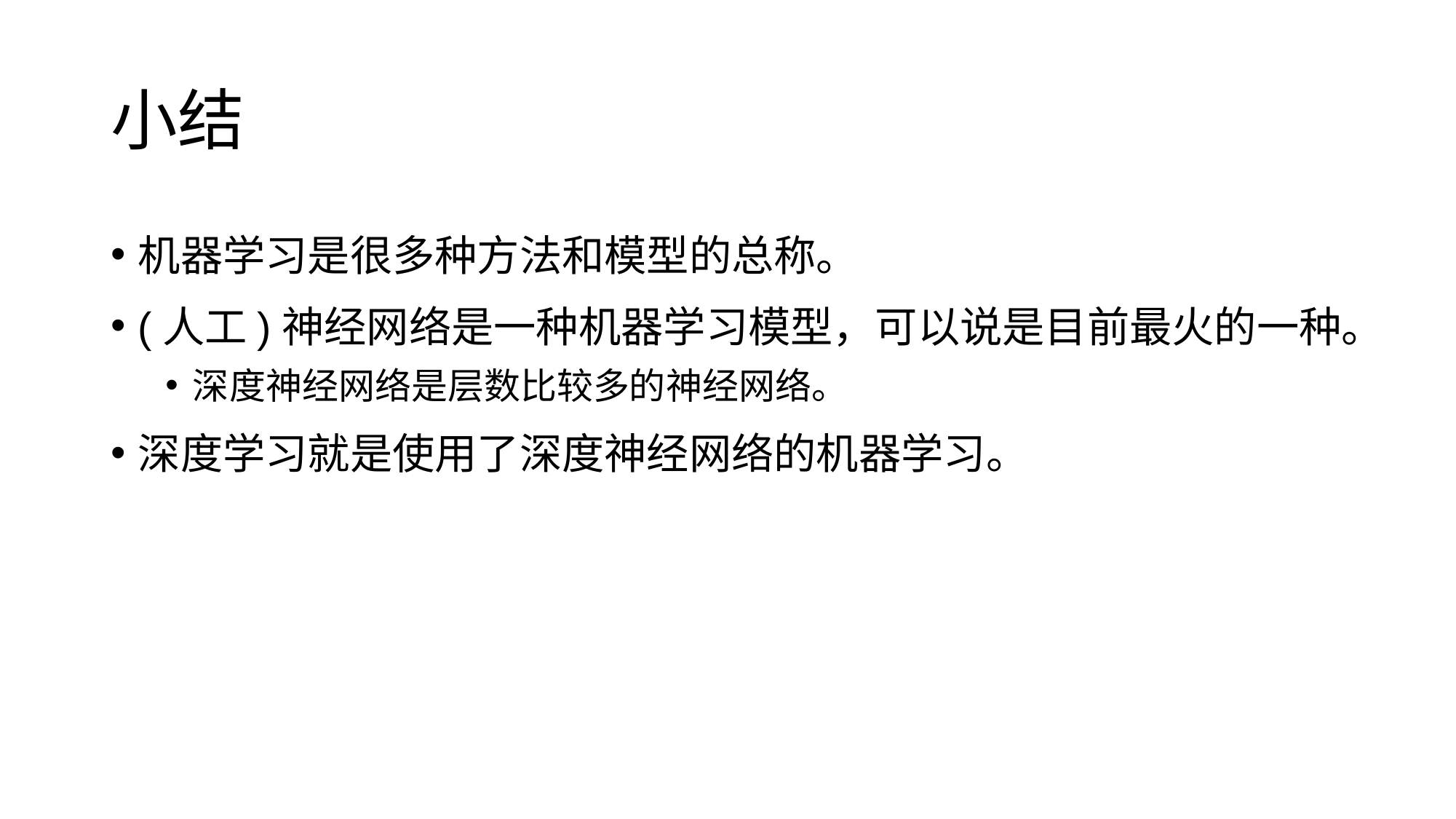

# 小结
机器学习是很多种方法和模型的总称。
(人工)神经网络是一种机器学习模型，可以说是目前最火的一种。
深度神经网络是层数比较多的神经网络。
深度学习就是使用了深度神经网络的机器学习。